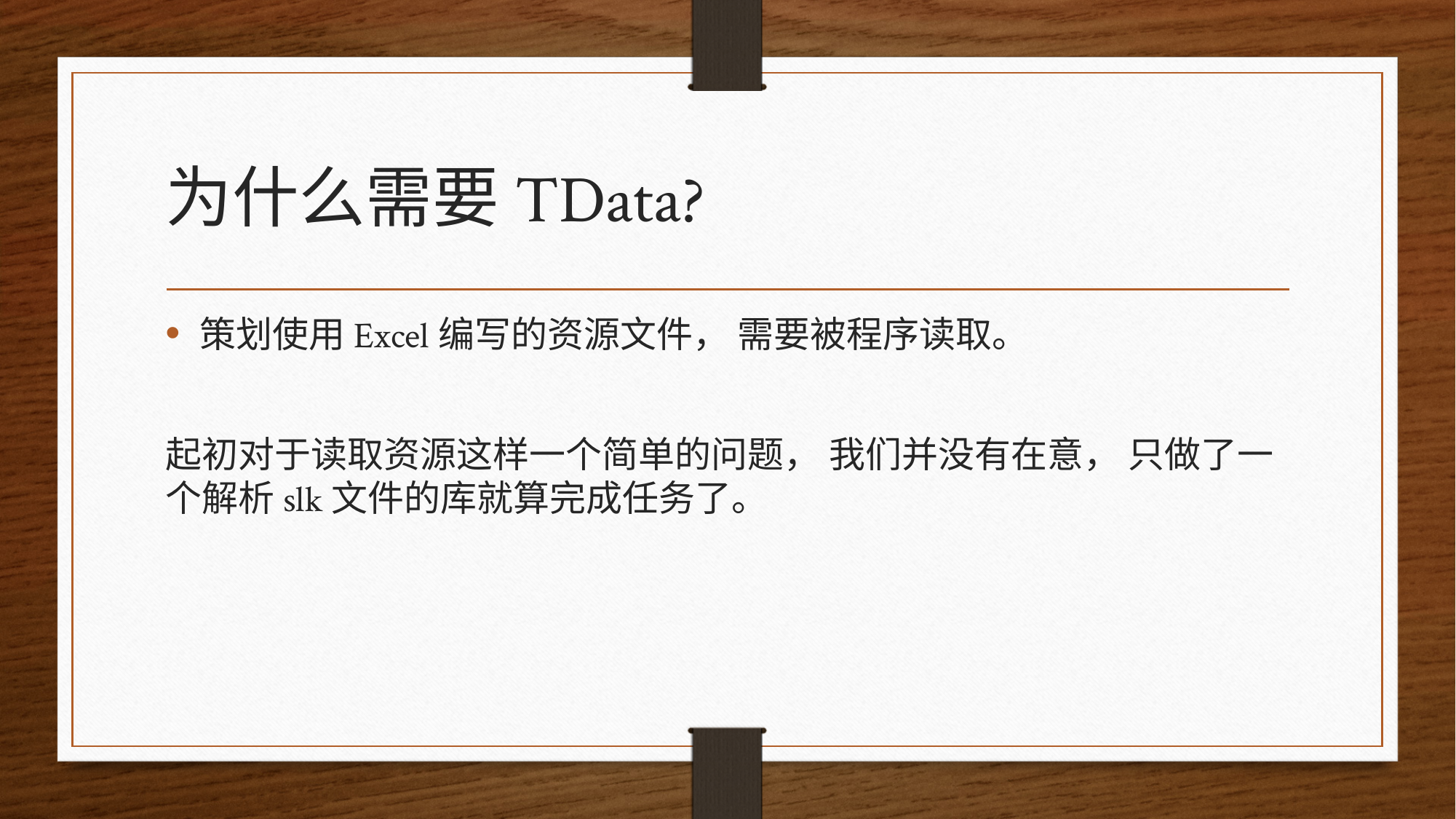

# 为什么需要TData?
策划使用Excel编写的资源文件， 需要被程序读取。

起初对于读取资源这样一个简单的问题， 我们并没有在意， 只做了一个解析slk文件的库就算完成任务了。